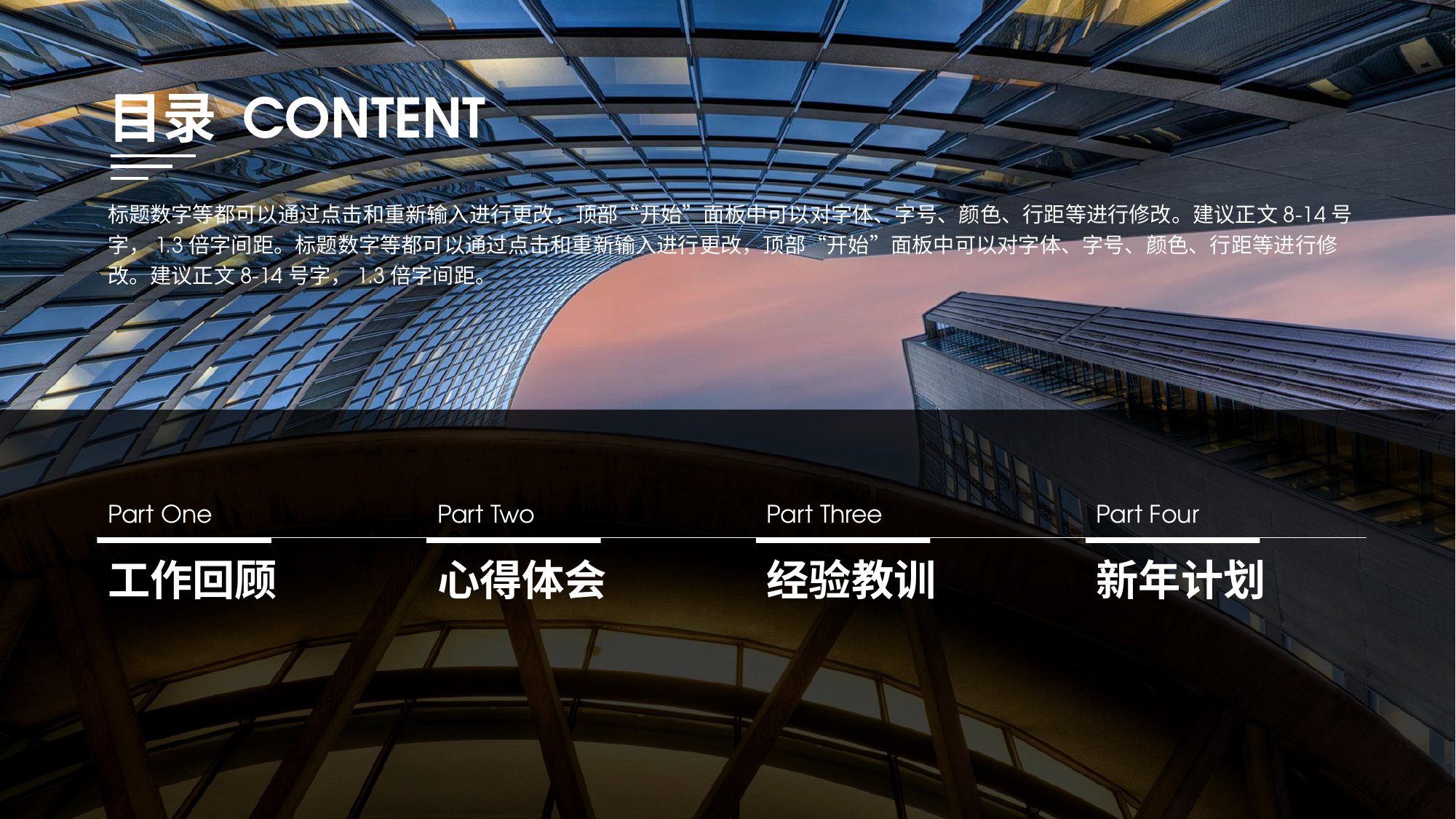

目录 CONTENT
标题数字等都可以通过点击和重新输入进行更改，顶部“开始”面板中可以对字体、字号、颜色、行距等进行修改。建议正文8-14号字，1.3倍字间距。标题数字等都可以通过点击和重新输入进行更改，顶部“开始”面板中可以对字体、字号、颜色、行距等进行修改。建议正文8-14号字，1.3倍字间距。
Part One
Part Two

Part Three
Part Four
工作回顾
心得体会
经验教训
新年计划